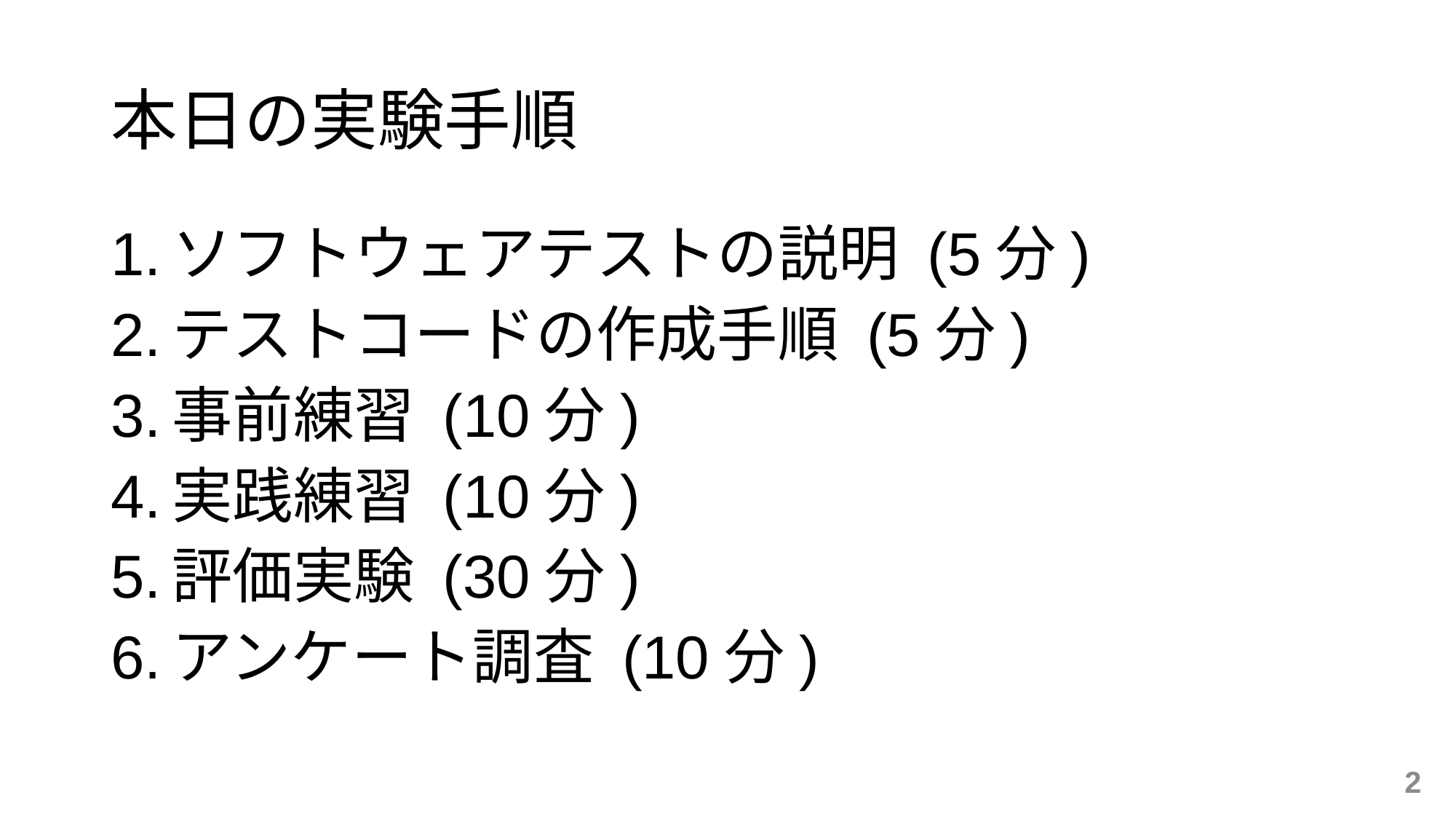

# 本日の実験手順
ソフトウェアテストの説明 (5分)
テストコードの作成手順 (5分)
事前練習 (10分)
実践練習 (10分)
評価実験 (30分)
アンケート調査 (10分)
2